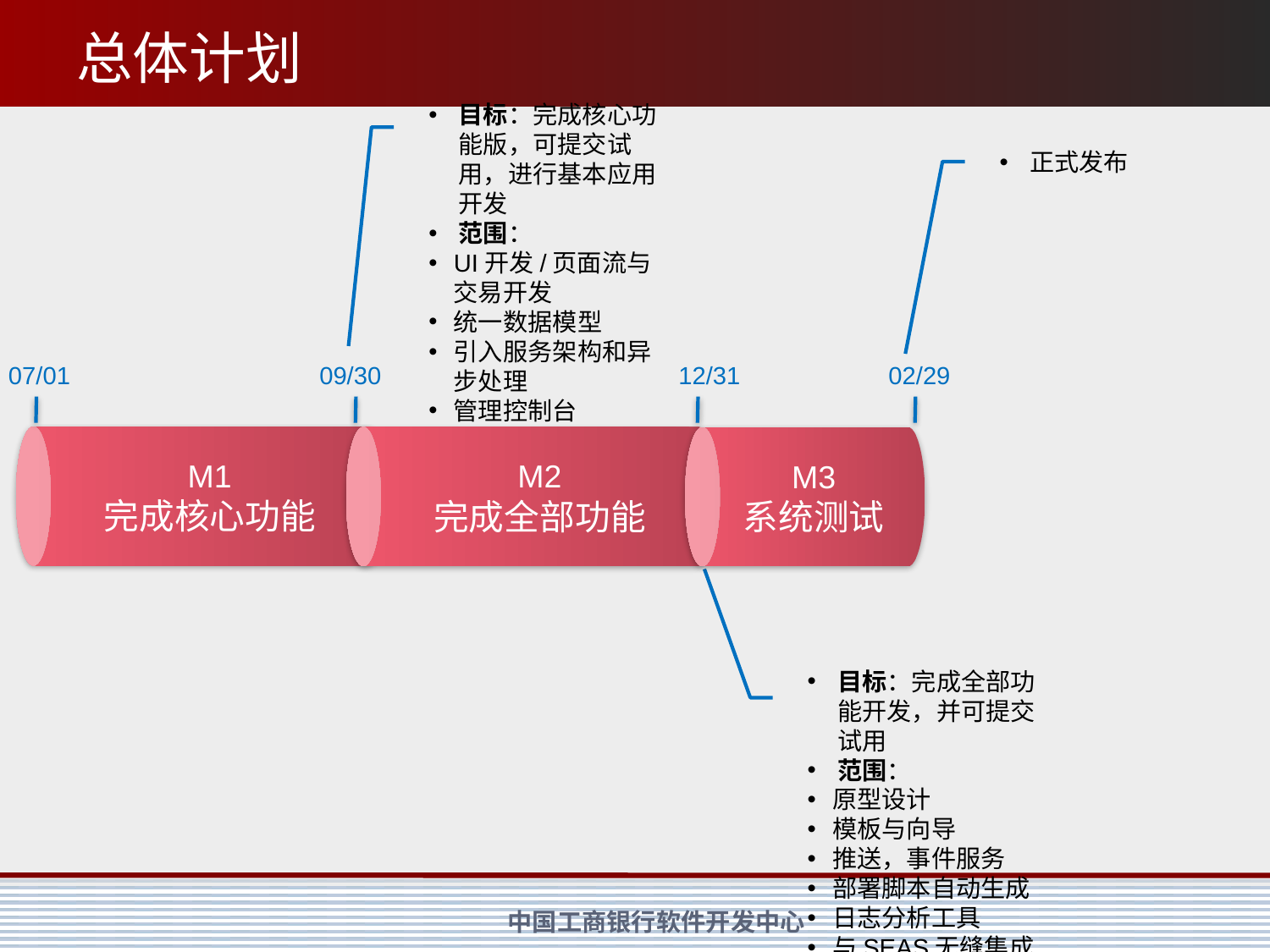

# 总体计划
目标：完成核心功能版，可提交试用，进行基本应用开发
范围：
UI开发/页面流与交易开发
统一数据模型
引入服务架构和异步处理
管理控制台
日志与监控代理

正式发布
M1
完成核心功能
M2
完成全部功能
07/01
09/30
12/31
02/29
M3
系统测试
目标：完成全部功能开发，并可提交试用
范围：
原型设计
模板与向导
推送，事件服务
部署脚本自动生成
日志分析工具
与SEAS无缝集成